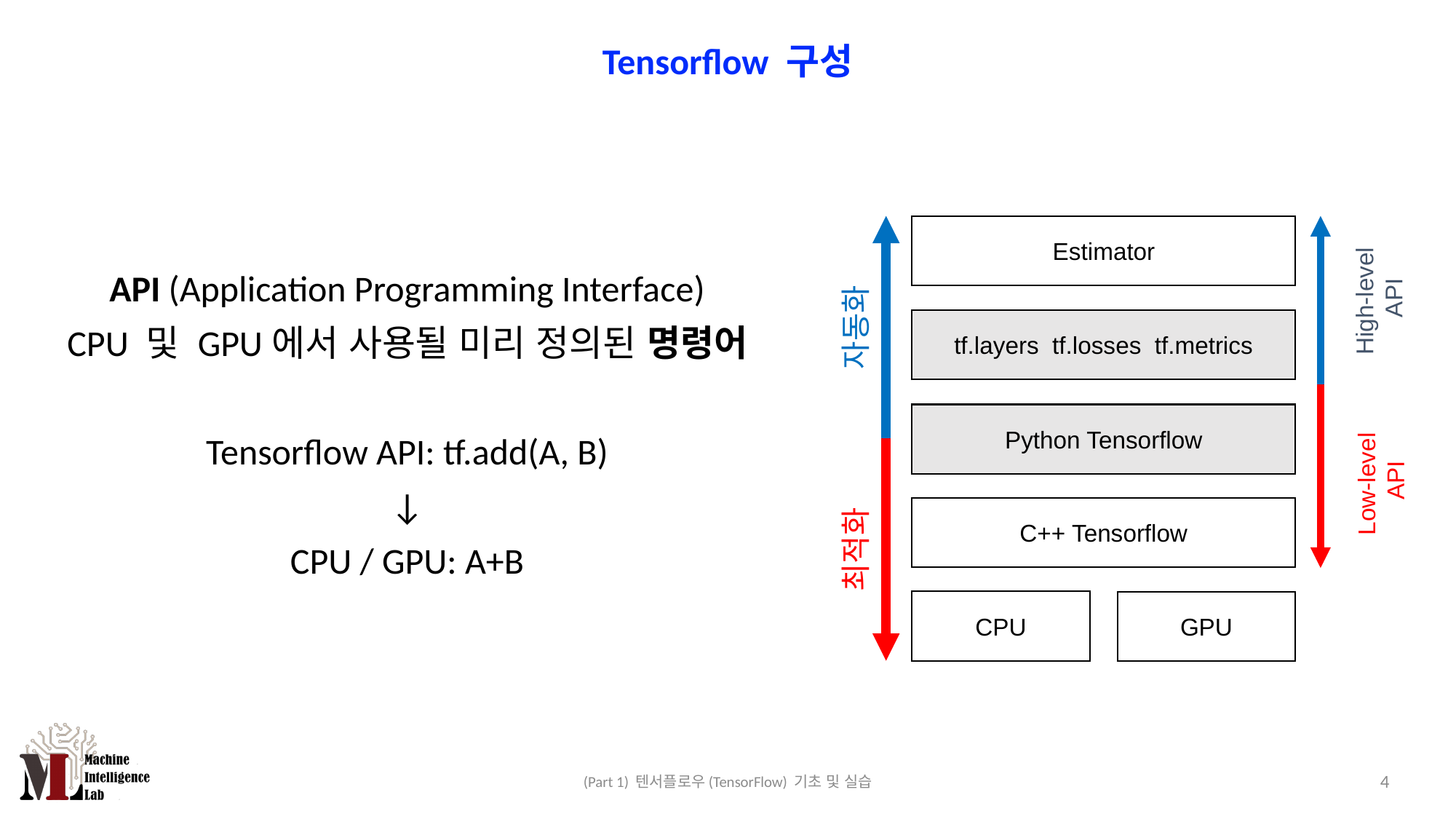

# Tensorflow 구성
High-level
API
자동화
최적화
Estimator
tf.layers  tf.losses  tf.metrics
Python Tensorflow
C++ Tensorflow
CPU
GPU
Low-level
API
API (Application Programming Interface)
CPU 및 GPU에서 사용될 미리 정의된 명령어

Tensorflow API: tf.add(A, B)
↓
CPU / GPU: A+B
4
(Part 1) 텐서플로우(TensorFlow) 기초 및 실습